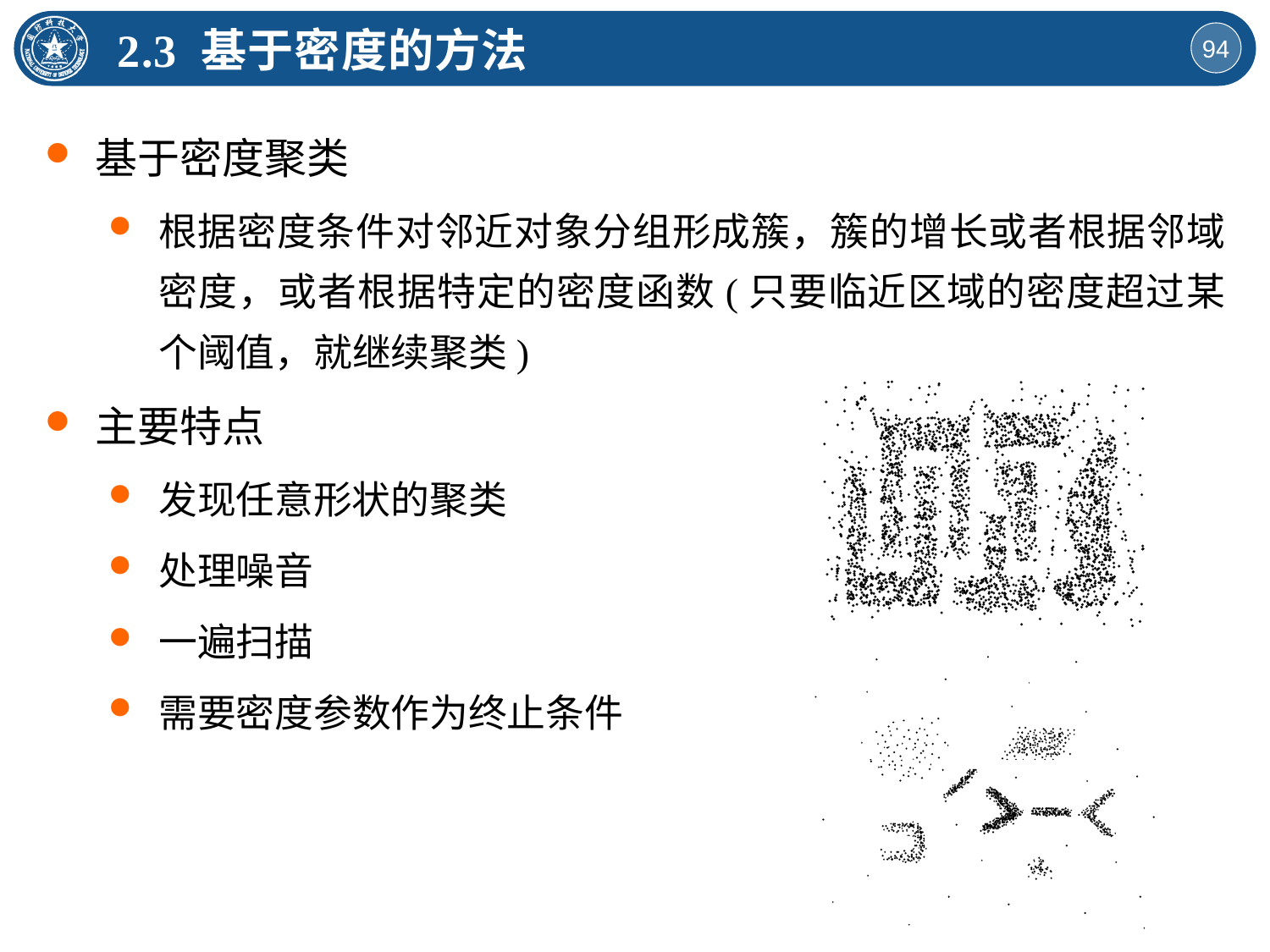

2.3 基于密度的方法
基于密度聚类
根据密度条件对邻近对象分组形成簇，簇的增长或者根据邻域密度，或者根据特定的密度函数(只要临近区域的密度超过某个阈值，就继续聚类)
主要特点
发现任意形状的聚类
处理噪音
一遍扫描
需要密度参数作为终止条件